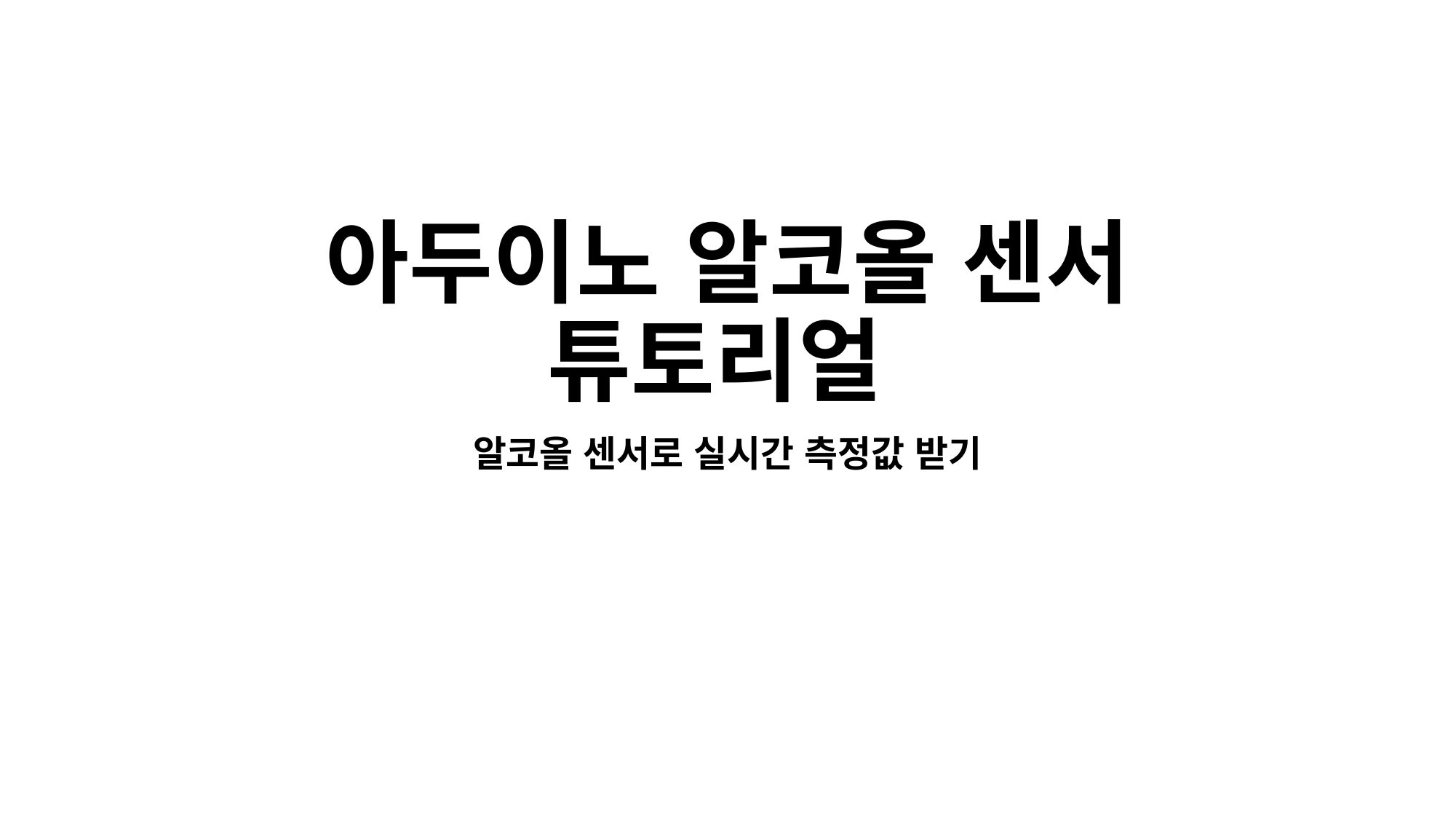

# 아두이노 알코올 센서 튜토리얼
알코올 센서로 실시간 측정값 받기